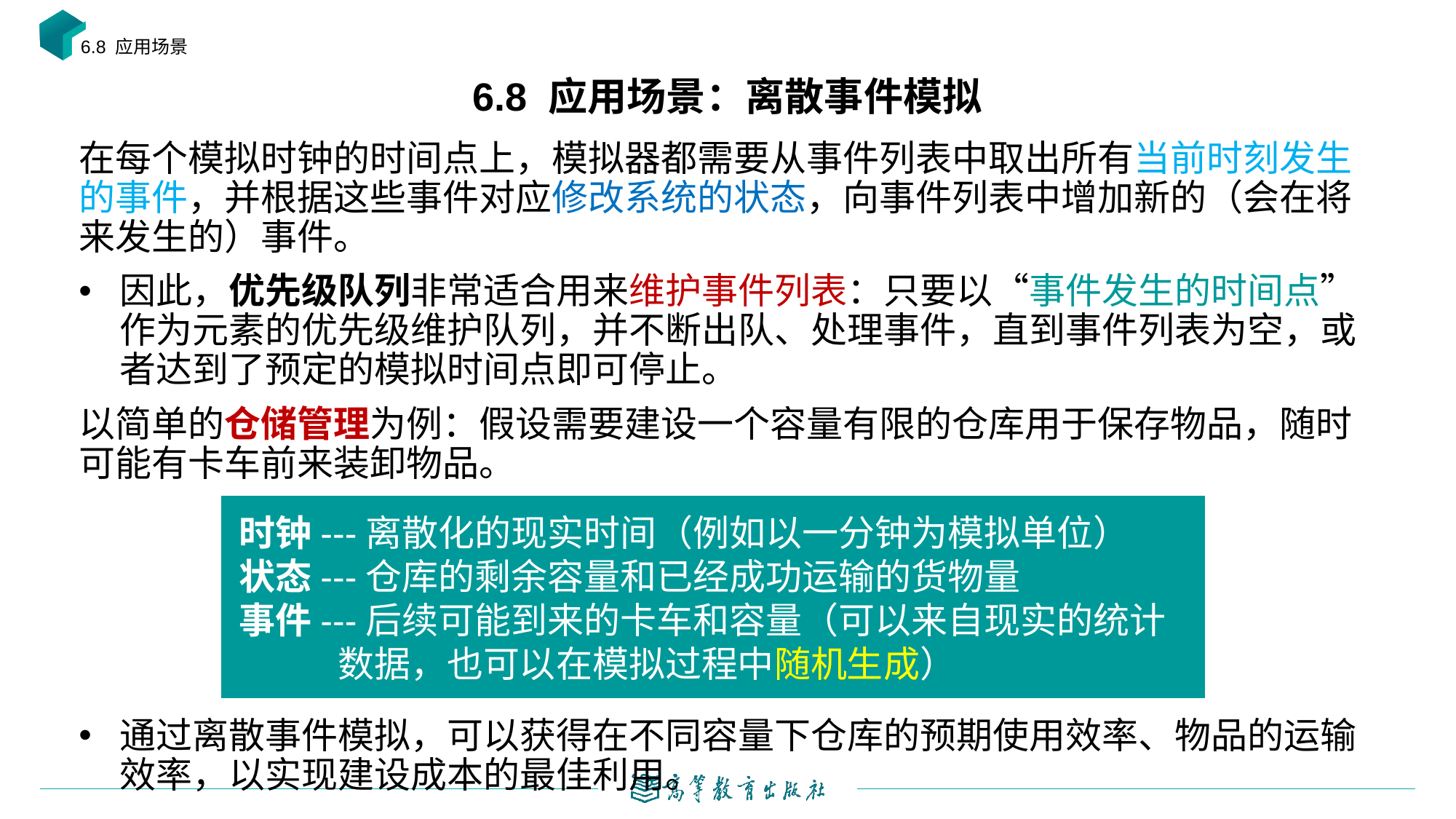

6.8 应用场景

# 6.8 应用场景：离散事件模拟
在每个模拟时钟的时间点上，模拟器都需要从事件列表中取出所有当前时刻发生的事件，并根据这些事件对应修改系统的状态，向事件列表中增加新的（会在将来发生的）事件。
因此，优先级队列非常适合用来维护事件列表：只要以“事件发生的时间点”作为元素的优先级维护队列，并不断出队、处理事件，直到事件列表为空，或者达到了预定的模拟时间点即可停止。
以简单的仓储管理为例：假设需要建设一个容量有限的仓库用于保存物品，随时可能有卡车前来装卸物品。

通过离散事件模拟，可以获得在不同容量下仓库的预期使用效率、物品的运输效率，以实现建设成本的最佳利用。
时钟---离散化的现实时间（例如以一分钟为模拟单位）
状态---仓库的剩余容量和已经成功运输的货物量
事件---后续可能到来的卡车和容量（可以来自现实的统计
           数据，也可以在模拟过程中随机生成）